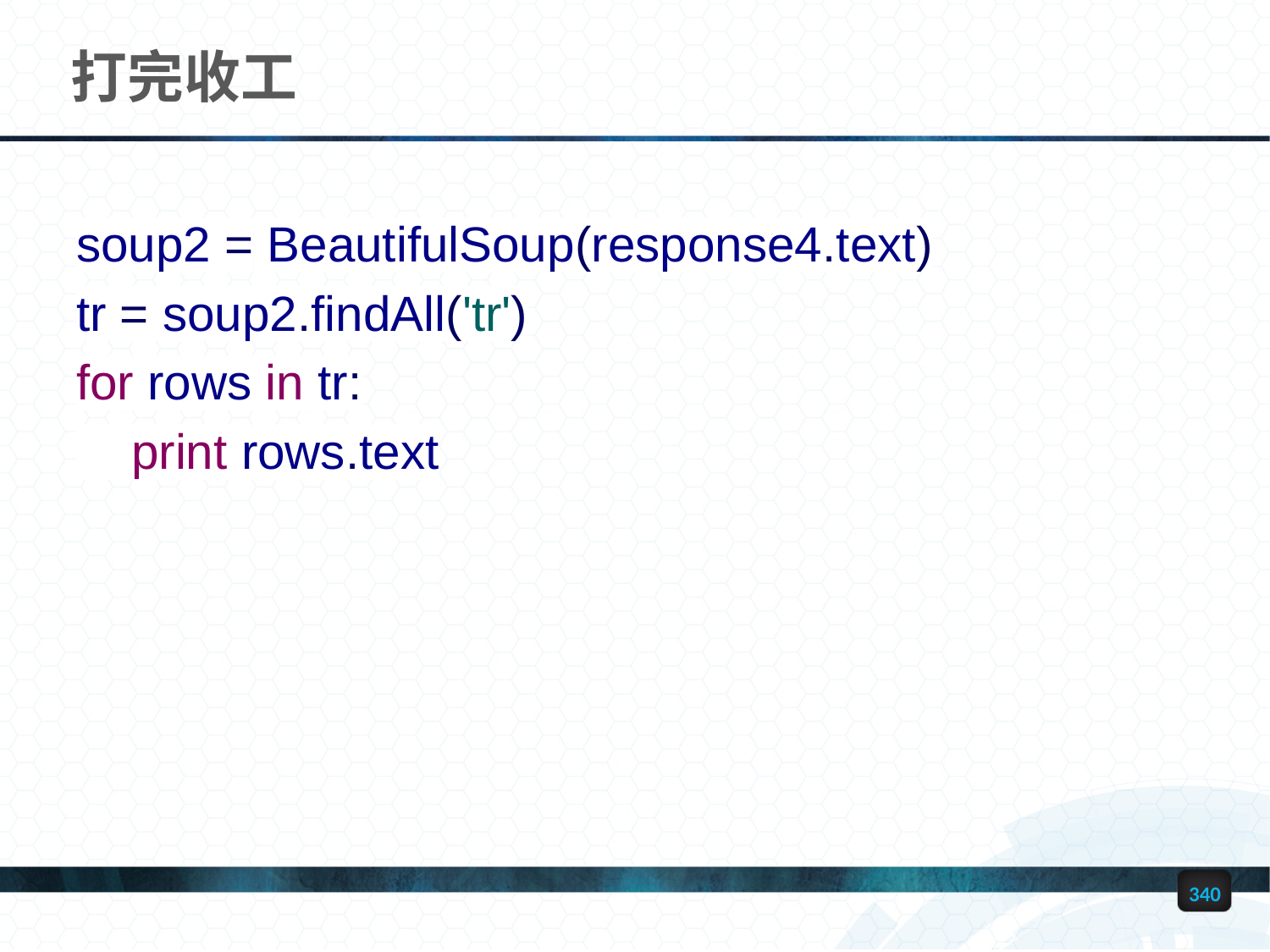

# 打完收工
soup2 = BeautifulSoup(response4.text)
tr = soup2.findAll('tr')
for rows in tr:
    print rows.text
340